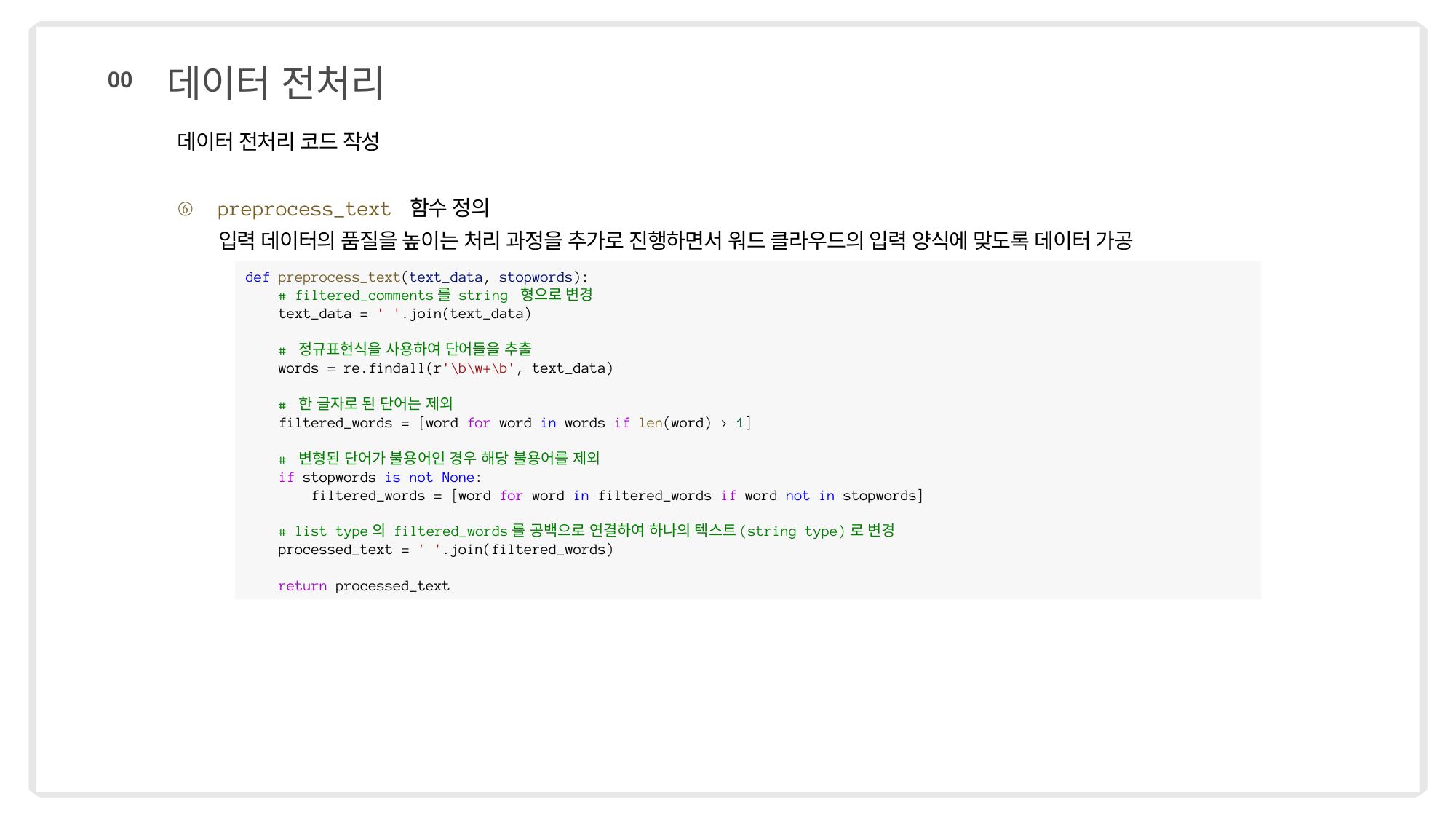

데이터 전처리
00
데이터 전처리 코드 작성

preprocess_text 함수 정의
입력 데이터의 품질을 높이는 처리 과정을 추가로 진행하면서 워드 클라우드의 입력 양식에 맞도록 데이터 가공

def preprocess_text(text_data, stopwords):
    # filtered_comments를 string 형으로 변경
    text_data = ' '.join(text_data)

    # 정규표현식을 사용하여 단어들을 추출
    words = re.findall(r'\b\w+\b', text_data)

    # 한 글자로 된 단어는 제외
    filtered_words = [word for word in words if len(word) > 1]

    # 변형된 단어가 불용어인 경우 해당 불용어를 제외
    if stopwords is not None:
        filtered_words = [word for word in filtered_words if word not in stopwords]

    # list type의 filtered_words를 공백으로 연결하여 하나의 텍스트(string type)로 변경
    processed_text = ' '.join(filtered_words)

    return processed_text